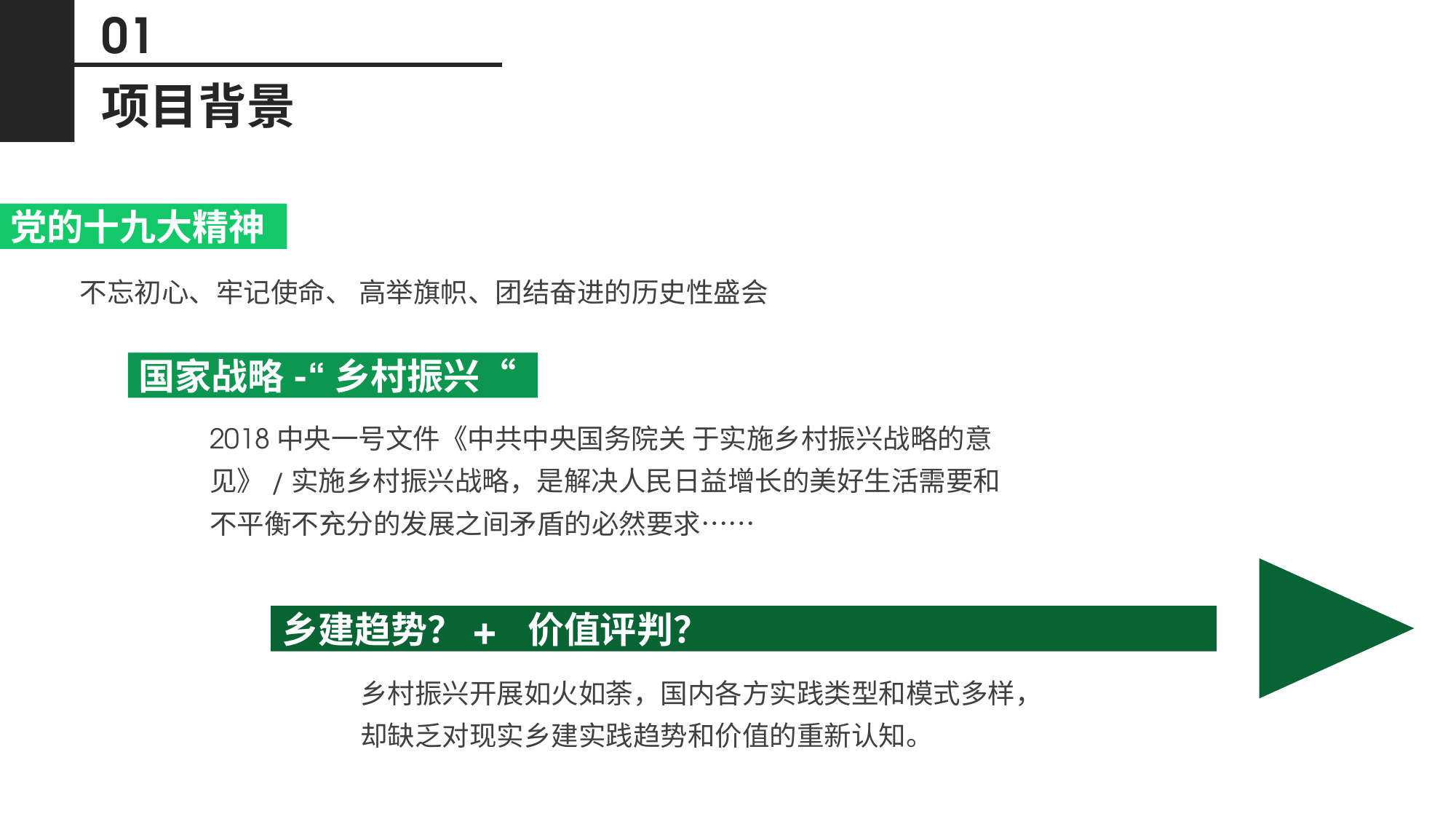

01
项目背景
党的十九大精神
不忘初心、牢记使命、 高举旗帜、团结奋进的历史性盛会
国家战略-“乡村振兴“
2018中央一号文件《中共中央国务院关 于实施乡村振兴战略的意见》/实施乡村振兴战略，是解决人民日益增长的美好生活需要和不平衡不充分的发展之间矛盾的必然要求……

乡建趋势？+  价值评判？
乡村振兴开展如火如荼，国内各方实践类型和模式多样， 却缺乏对现实乡建实践趋势和价值的重新认知。